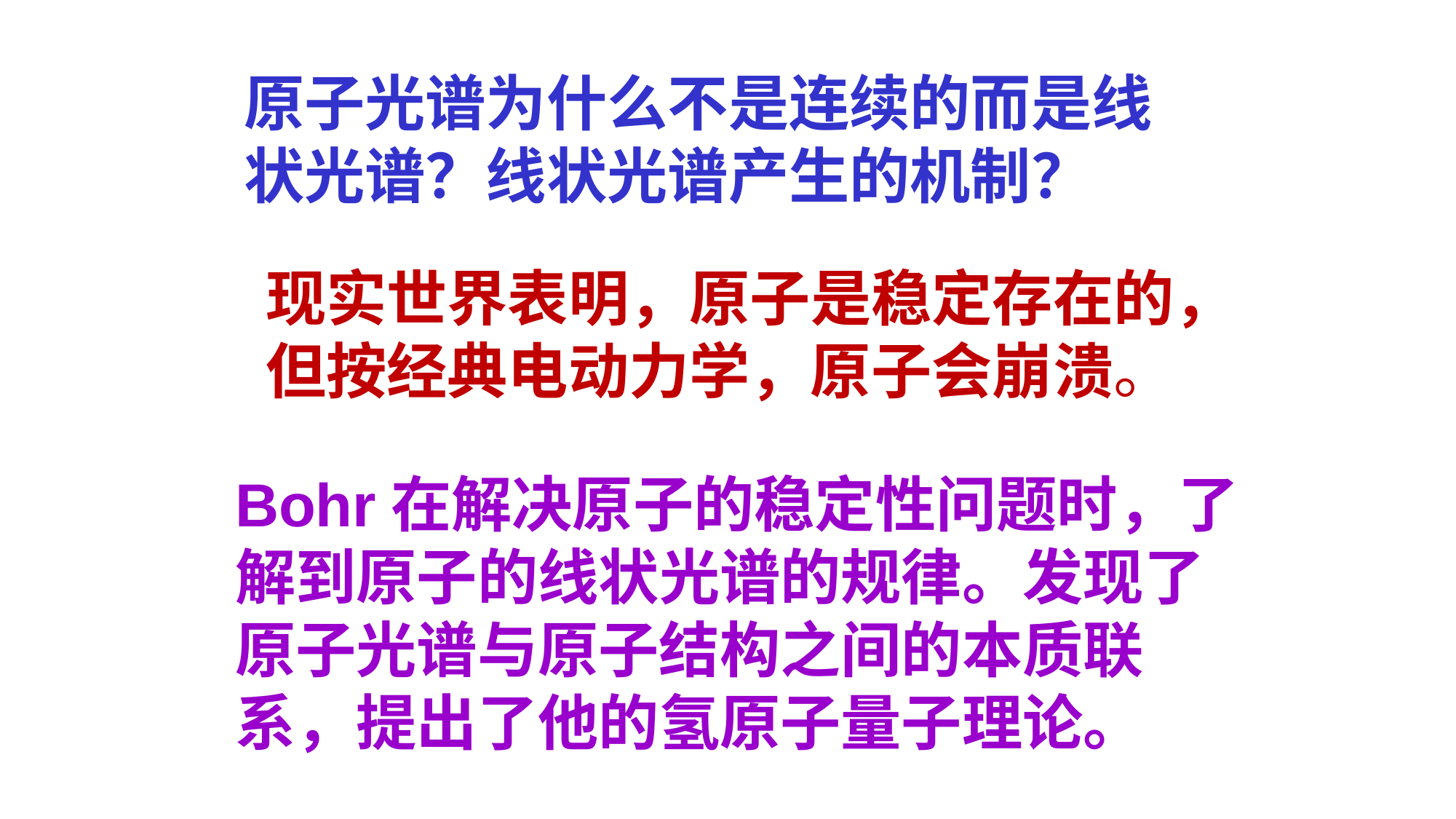

原子光谱为什么不是连续的而是线状光谱？线状光谱产生的机制？
现实世界表明，原子是稳定存在的，但按经典电动力学，原子会崩溃。
Bohr在解决原子的稳定性问题时，了解到原子的线状光谱的规律。发现了原子光谱与原子结构之间的本质联系，提出了他的氢原子量子理论。